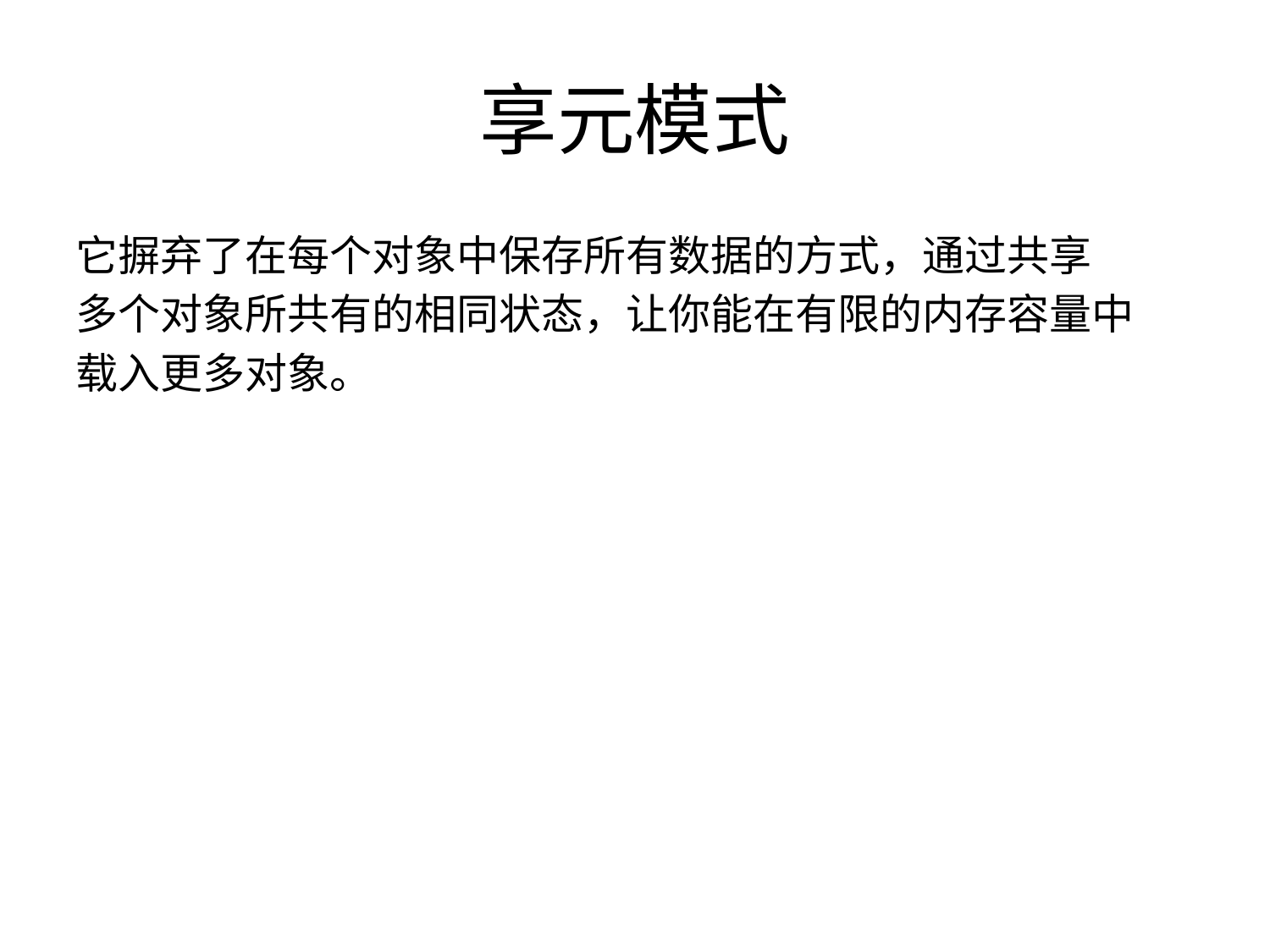

# 享元模式
它摒弃了在每个对象中保存所有数据的方式，通过共享
多个对象所共有的相同状态，让你能在有限的内存容量中
载入更多对象。